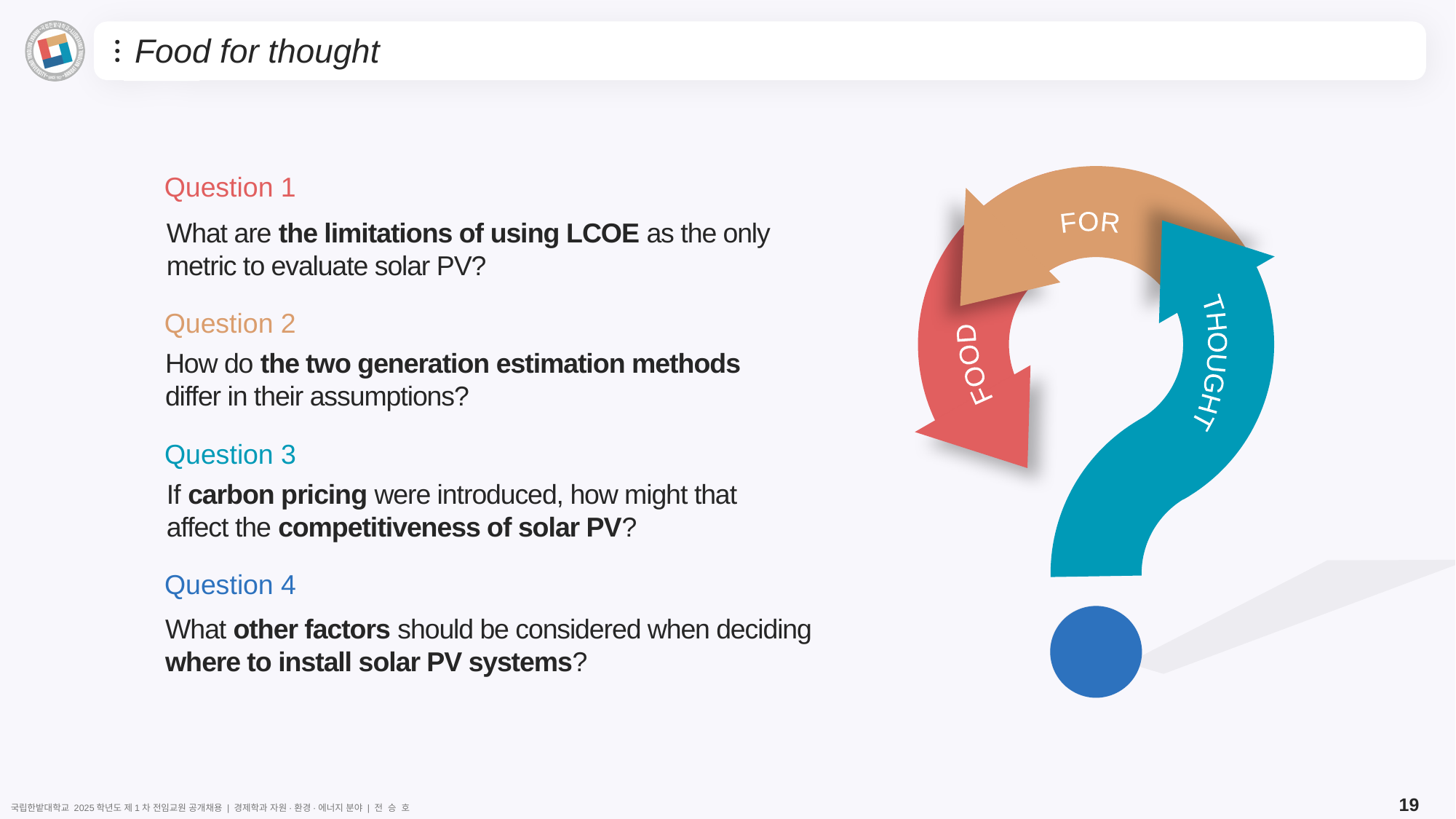

# Food for thought
Question 1

FOR

FOOD
THOUGHT

What are the limitations of using LCOE as the only metric to evaluate solar PV?
Question 2
How do the two generation estimation methods differ in their assumptions?
Question 3
If carbon pricing were introduced, how might that affect the competitiveness of solar PV?
Question 4
What other factors should be considered when deciding where to install solar PV systems?
19
국립한밭대학교 2025학년도 제1차 전임교원 공개채용 | 경제학과 자원·환경·에너지 분야 | 전  승  호